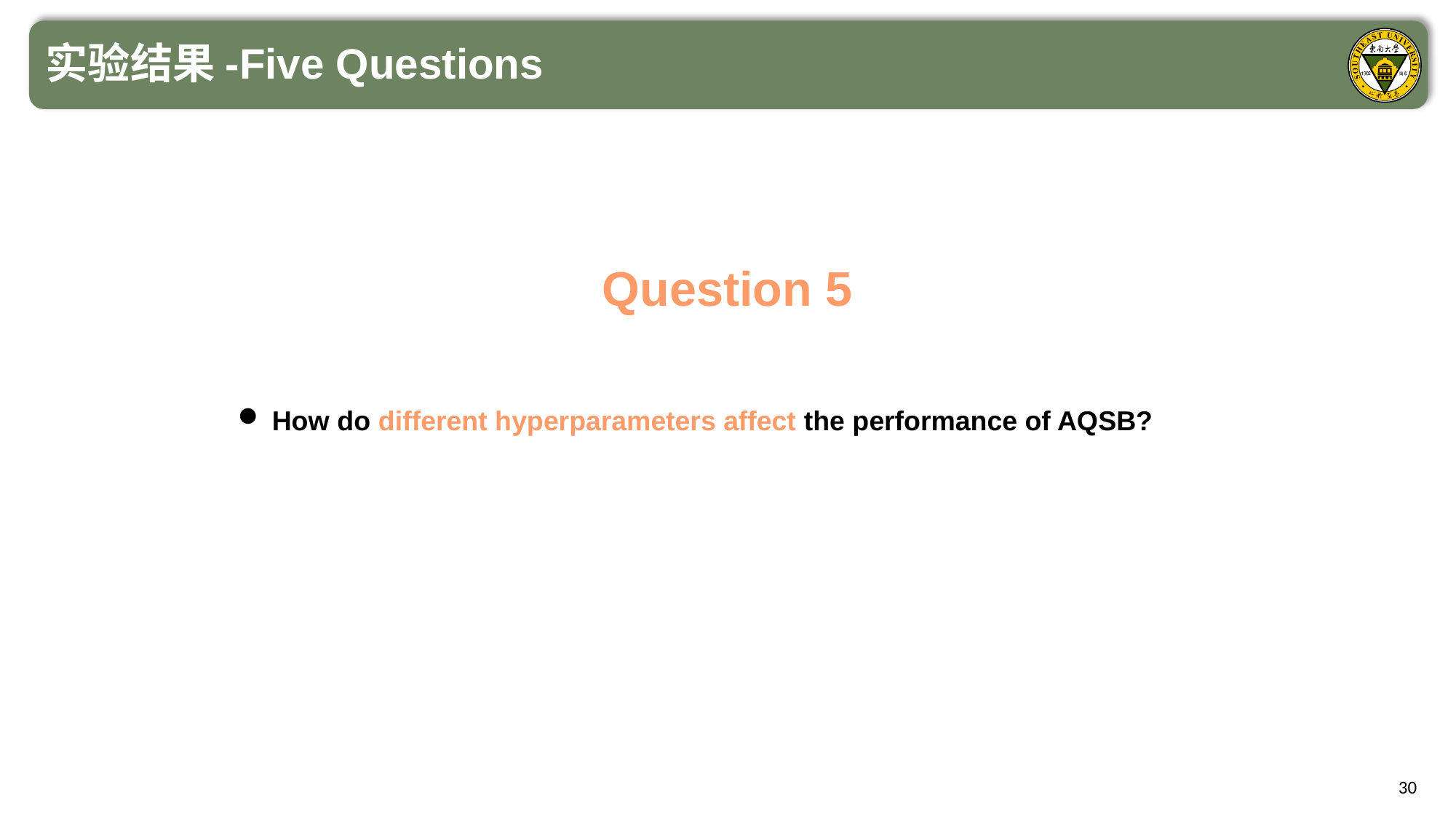

实验结果-Five Questions
Question 5
How do different hyperparameters affect the performance of AQSB?
30